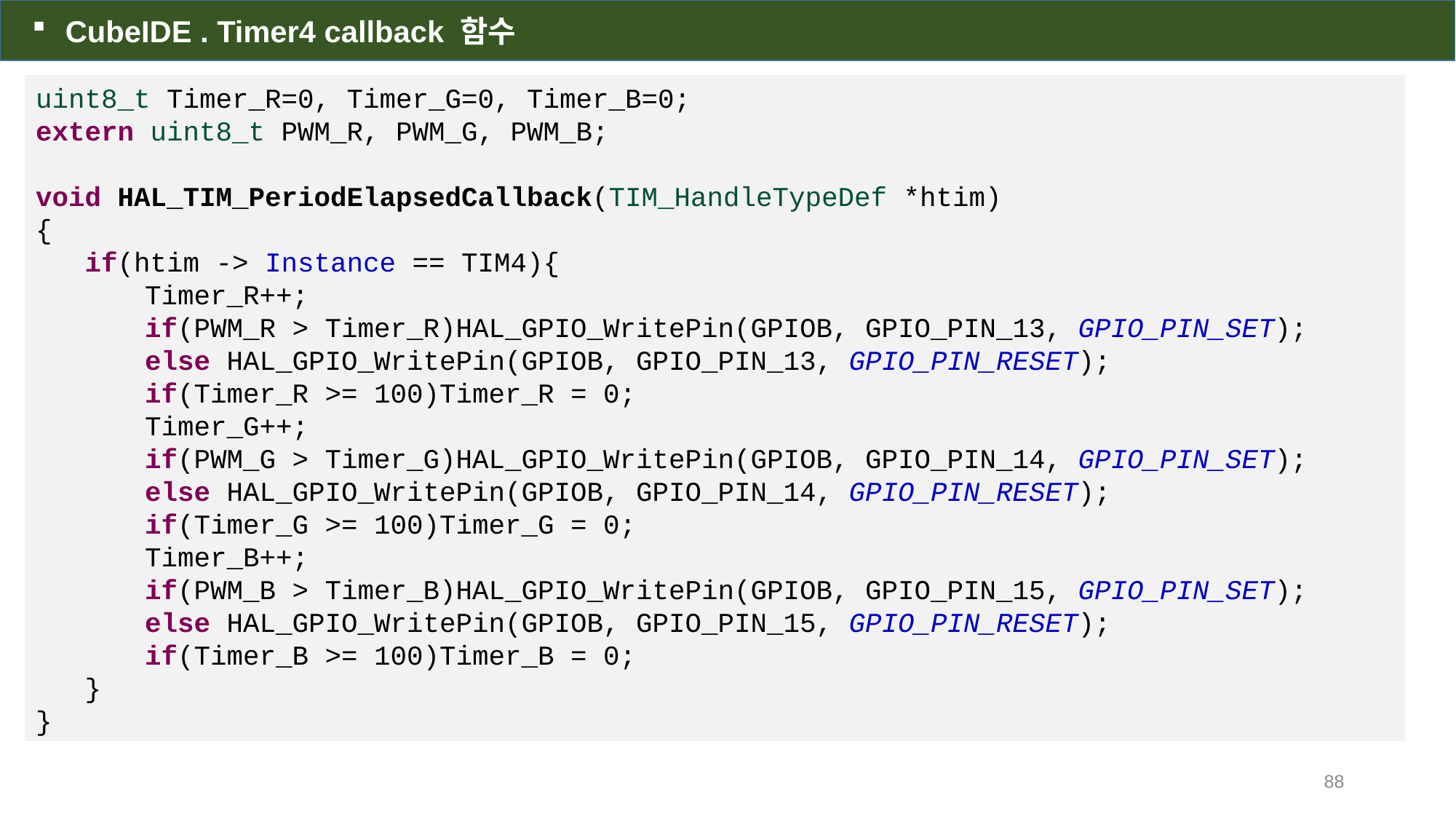

CubeIDE . Timer4 callback 함수
uint8_t Timer_R=0, Timer_G=0, Timer_B=0;
extern uint8_t PWM_R, PWM_G, PWM_B;
void HAL_TIM_PeriodElapsedCallback(TIM_HandleTypeDef *htim)
{
   if(htim -> Instance == TIM4){
	Timer_R++;
	if(PWM_R > Timer_R)HAL_GPIO_WritePin(GPIOB, GPIO_PIN_13, GPIO_PIN_SET);
	else HAL_GPIO_WritePin(GPIOB, GPIO_PIN_13, GPIO_PIN_RESET);
	if(Timer_R >= 100)Timer_R = 0;
	Timer_G++;
	if(PWM_G > Timer_G)HAL_GPIO_WritePin(GPIOB, GPIO_PIN_14, GPIO_PIN_SET);
	else HAL_GPIO_WritePin(GPIOB, GPIO_PIN_14, GPIO_PIN_RESET);
	if(Timer_G >= 100)Timer_G = 0;
	Timer_B++;
	if(PWM_B > Timer_B)HAL_GPIO_WritePin(GPIOB, GPIO_PIN_15, GPIO_PIN_SET);
	else HAL_GPIO_WritePin(GPIOB, GPIO_PIN_15, GPIO_PIN_RESET);
	if(Timer_B >= 100)Timer_B = 0;
   }
}
88